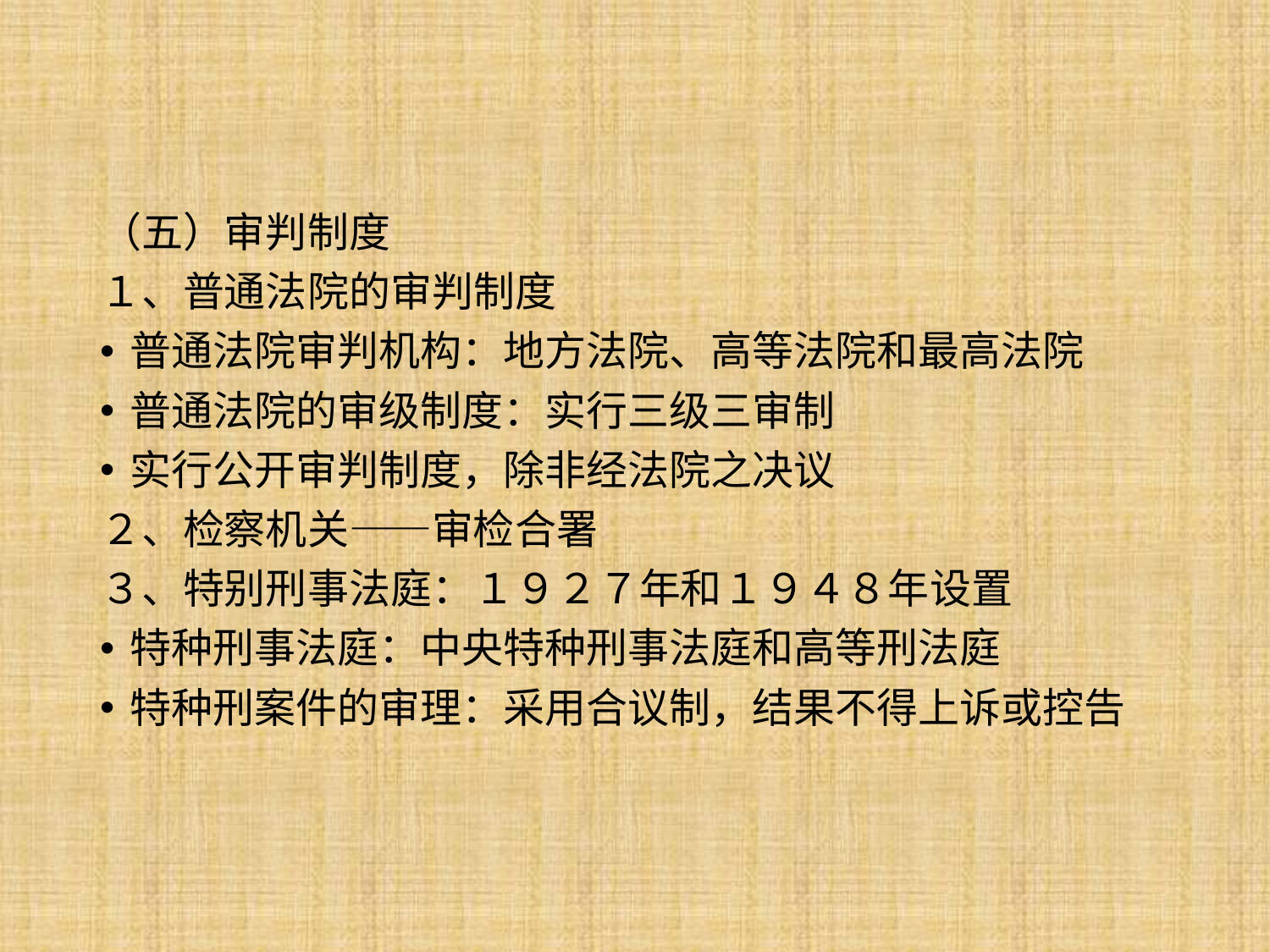

（五）审判制度
１、普通法院的审判制度
普通法院审判机构：地方法院、高等法院和最高法院
普通法院的审级制度：实行三级三审制
实行公开审判制度，除非经法院之决议
２、检察机关——审检合署
３、特别刑事法庭：１９２７年和１９４８年设置
特种刑事法庭：中央特种刑事法庭和高等刑法庭
特种刑案件的审理：采用合议制，结果不得上诉或控告